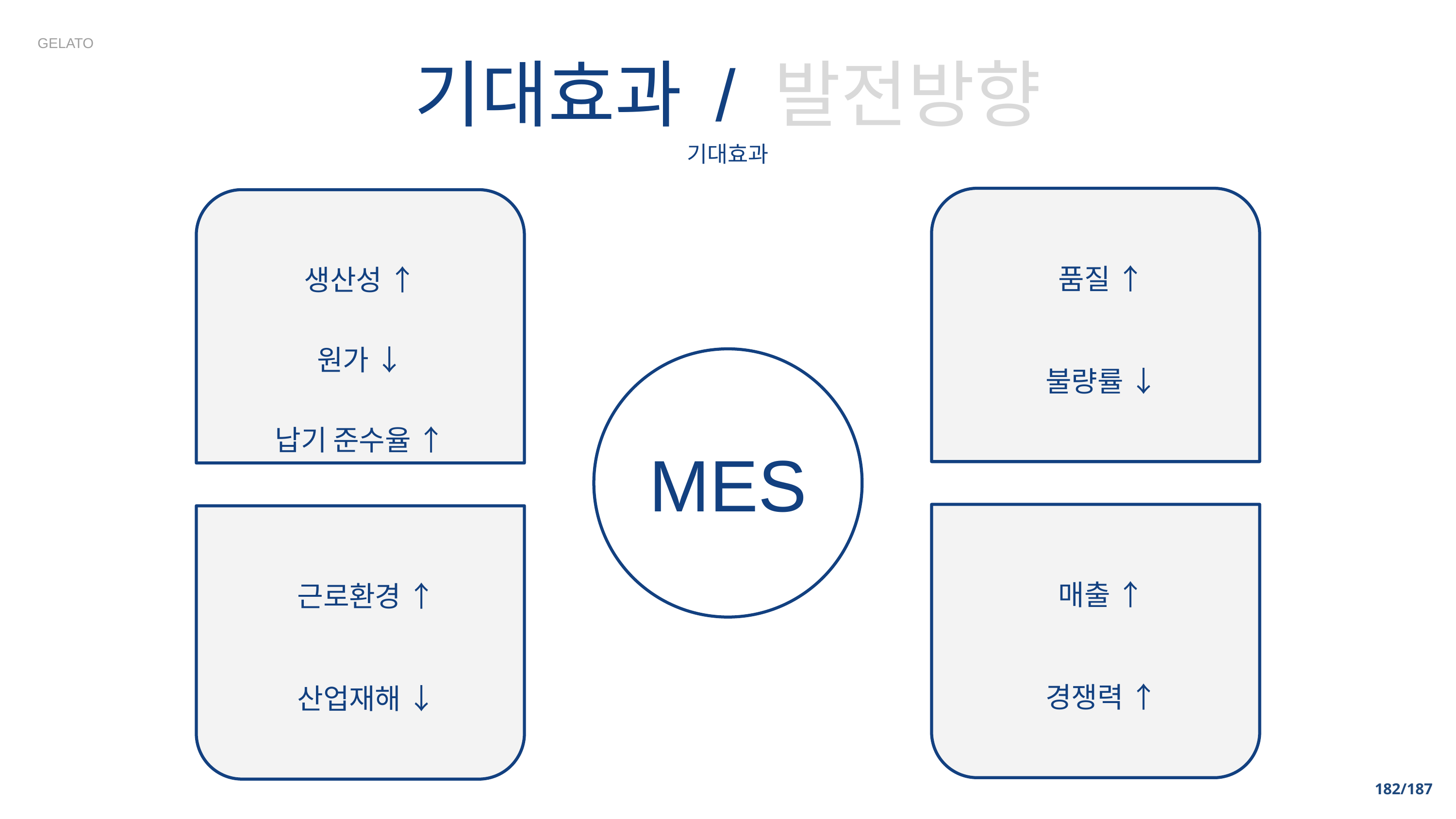

GELATO

기대효과 / 발전방향
기대효과

생산성 ↑
원가 ↓
납기 준수율 ↑
품질 ↑

불량률 ↓

MES

매출 ↑

경쟁력 ↑
근로환경 ↑

산업재해 ↓
182/187